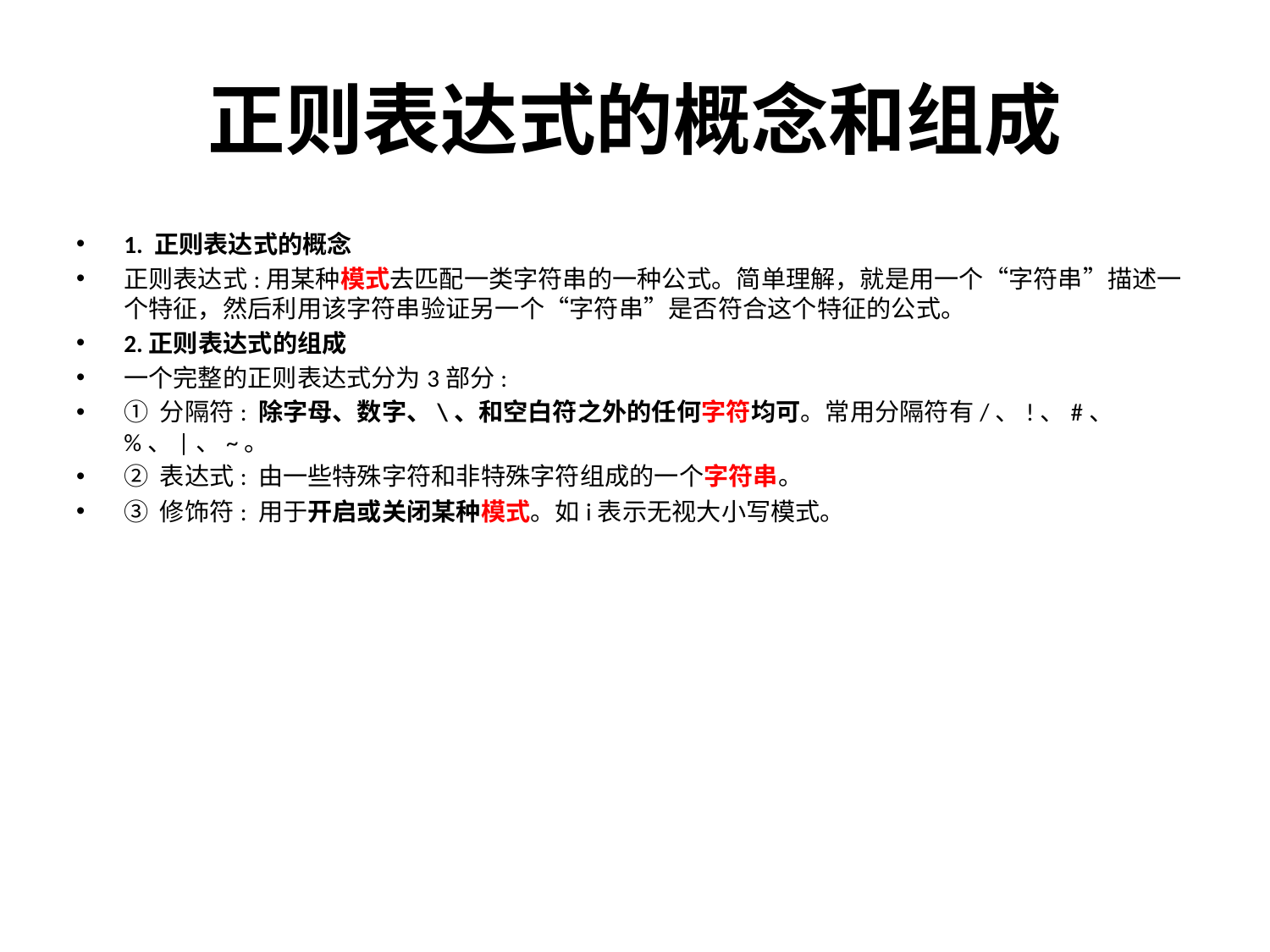

# 正则表达式的概念和组成
1. 正则表达式的概念
正则表达式:用某种模式去匹配一类字符串的一种公式。简单理解，就是用一个“字符串”描述一个特征，然后利用该字符串验证另一个“字符串”是否符合这个特征的公式。
2.正则表达式的组成
一个完整的正则表达式分为3部分:
① 分隔符: 除字母、数字、\、和空白符之外的任何字符均可。常用分隔符有/、!、#、%、|、~。
② 表达式: 由一些特殊字符和非特殊字符组成的一个字符串。
③ 修饰符: 用于开启或关闭某种模式。如i表示无视大小写模式。